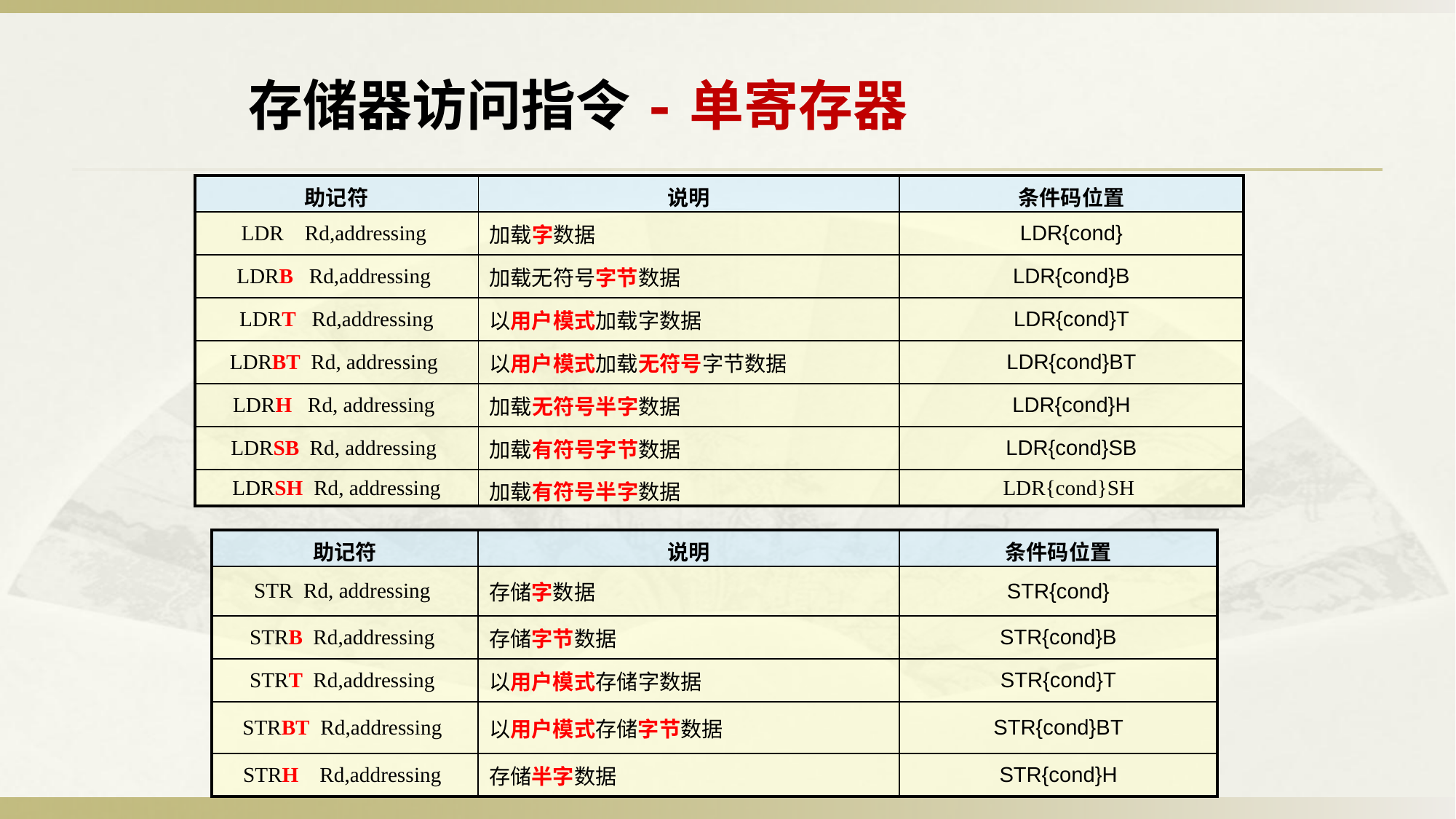

存储器访问指令-单寄存器
| 助记符 | 说明 | 条件码位置 |
| --- | --- | --- |
| LDR Rd,addressing | 加载字数据 | LDR{cond} |
| LDRB Rd,addressing | 加载无符号字节数据 | LDR{cond}B |
| LDRT Rd,addressing | 以用户模式加载字数据 | LDR{cond}T |
| LDRBT Rd, addressing | 以用户模式加载无符号字节数据 | LDR{cond}BT |
| LDRH Rd, addressing | 加载无符号半字数据 | LDR{cond}H |
| LDRSB Rd, addressing | 加载有符号字节数据 | LDR{cond}SB |
| LDRSH Rd, addressing | 加载有符号半字数据 | LDR{cond}SH |
| 助记符 | 说明 | 条件码位置 |
| --- | --- | --- |
| STR Rd, addressing | 存储字数据 | STR{cond} |
| STRB Rd,addressing | 存储字节数据 | STR{cond}B |
| STRT Rd,addressing | 以用户模式存储字数据 | STR{cond}T |
| STRBT Rd,addressing | 以用户模式存储字节数据 | STR{cond}BT |
| STRH Rd,addressing | 存储半字数据 | STR{cond}H |